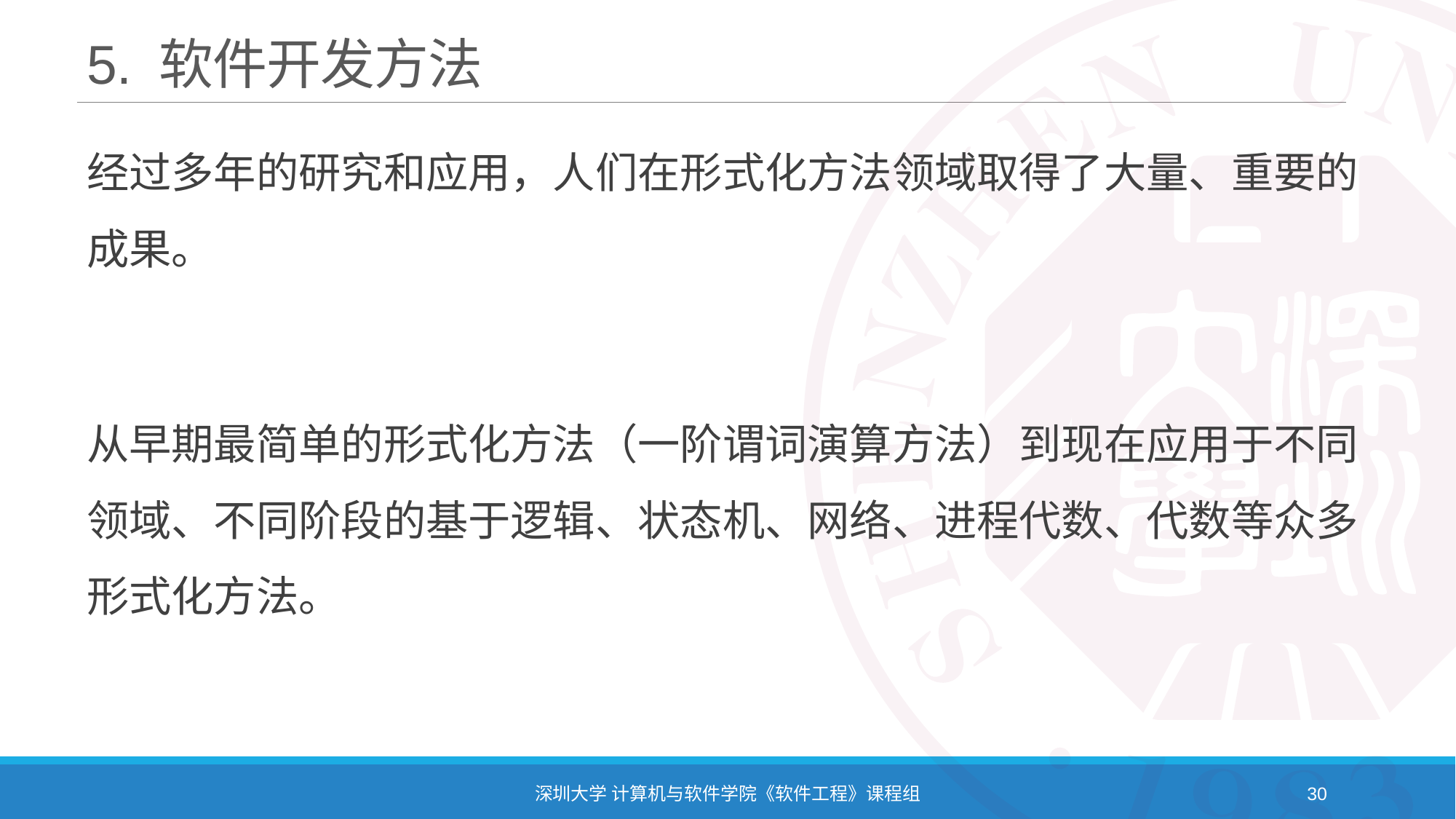

# 5. 软件开发方法
经过多年的研究和应用，人们在形式化方法领域取得了大量、重要的成果。

从早期最简单的形式化方法（一阶谓词演算方法）到现在应用于不同领域、不同阶段的基于逻辑、状态机、网络、进程代数、代数等众多形式化方法。
深圳大学 计算机与软件学院《软件工程》课程组
30